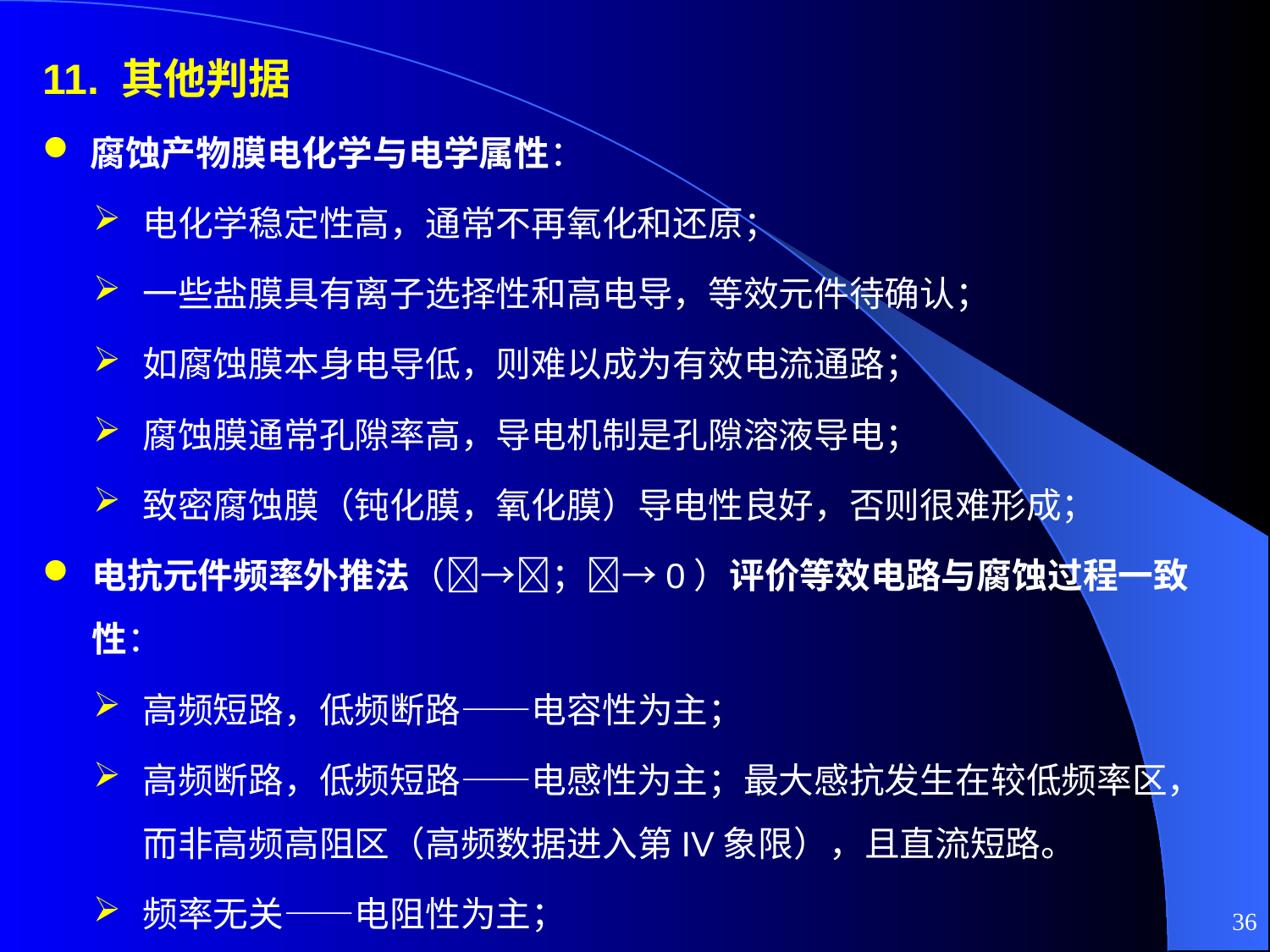

# 11. 其他判据
腐蚀产物膜电化学与电学属性：
电化学稳定性高，通常不再氧化和还原；
一些盐膜具有离子选择性和高电导，等效元件待确认；
如腐蚀膜本身电导低，则难以成为有效电流通路；
腐蚀膜通常孔隙率高，导电机制是孔隙溶液导电；
致密腐蚀膜（钝化膜，氧化膜）导电性良好，否则很难形成；
电抗元件频率外推法（ω→∞；ω→0）评价等效电路与腐蚀过程一致性：
高频短路，低频断路——电容性为主；
高频断路，低频短路——电感性为主；最大感抗发生在较低频率区，而非高频高阻区（高频数据进入第IV象限），且直流短路。
频率无关——电阻性为主；
36